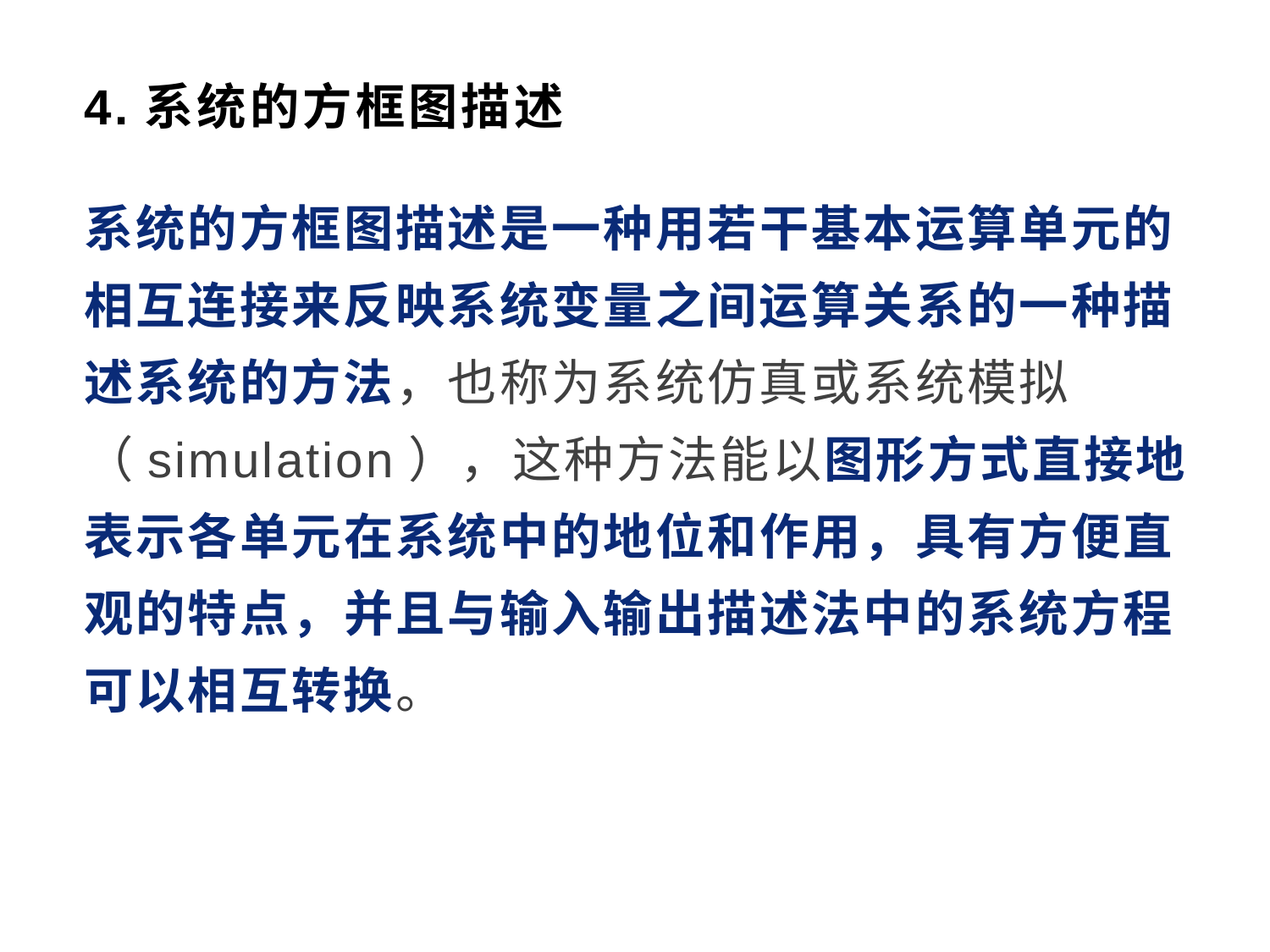

# 4.系统的方框图描述
系统的方框图描述是一种用若干基本运算单元的相互连接来反映系统变量之间运算关系的一种描述系统的方法，也称为系统仿真或系统模拟（simulation），这种方法能以图形方式直接地表示各单元在系统中的地位和作用，具有方便直观的特点，并且与输入输出描述法中的系统方程可以相互转换。